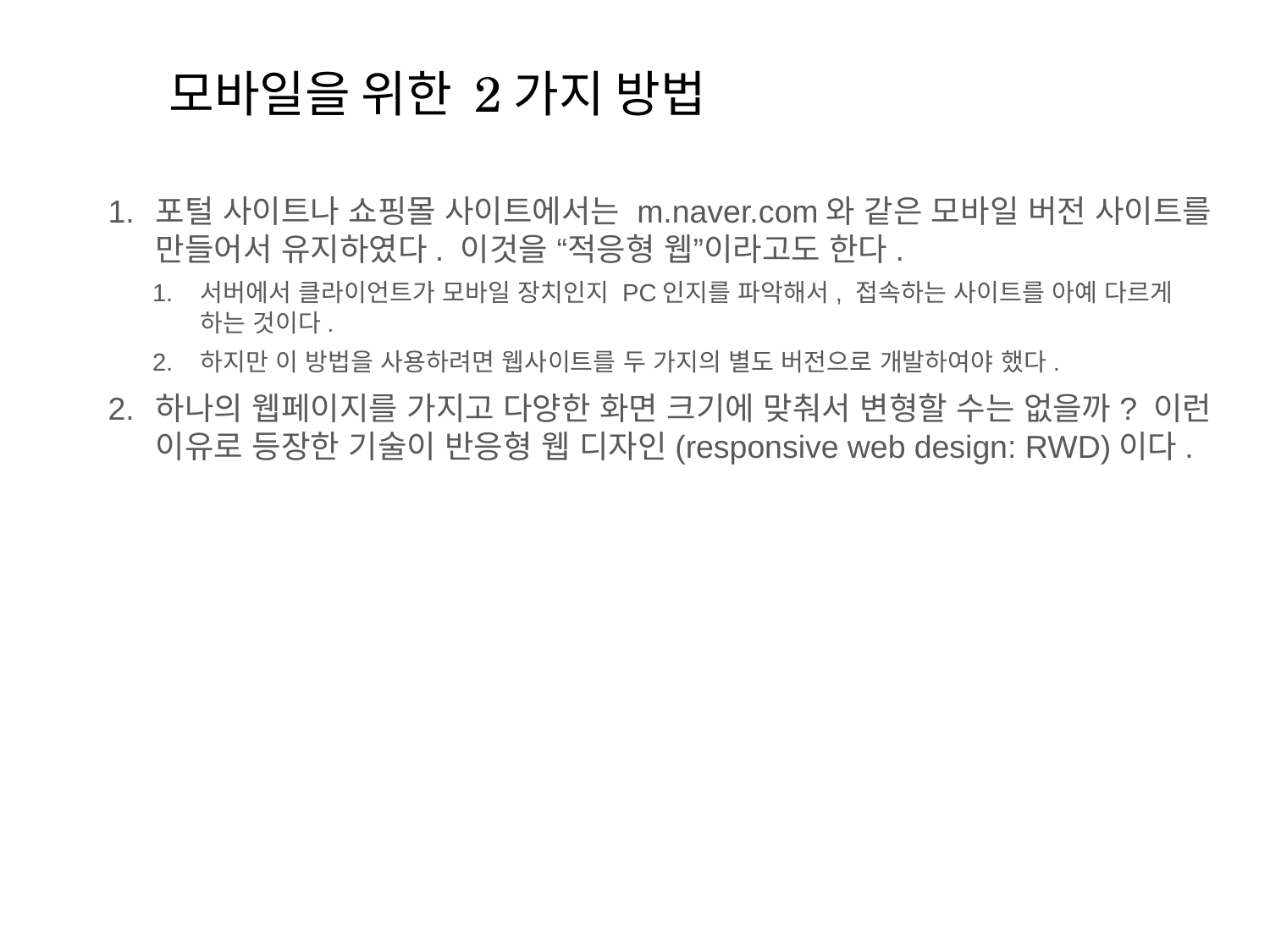

# 모바일을 위한 2가지 방법
포털 사이트나 쇼핑몰 사이트에서는 m.naver.com와 같은 모바일 버전 사이트를 만들어서 유지하였다. 이것을 “적응형 웹”이라고도 한다.
서버에서 클라이언트가 모바일 장치인지 PC인지를 파악해서, 접속하는 사이트를 아예 다르게 하는 것이다.
하지만 이 방법을 사용하려면 웹사이트를 두 가지의 별도 버전으로 개발하여야 했다.
하나의 웹페이지를 가지고 다양한 화면 크기에 맞춰서 변형할 수는 없을까? 이런 이유로 등장한 기술이 반응형 웹 디자인(responsive web design: RWD)이다.